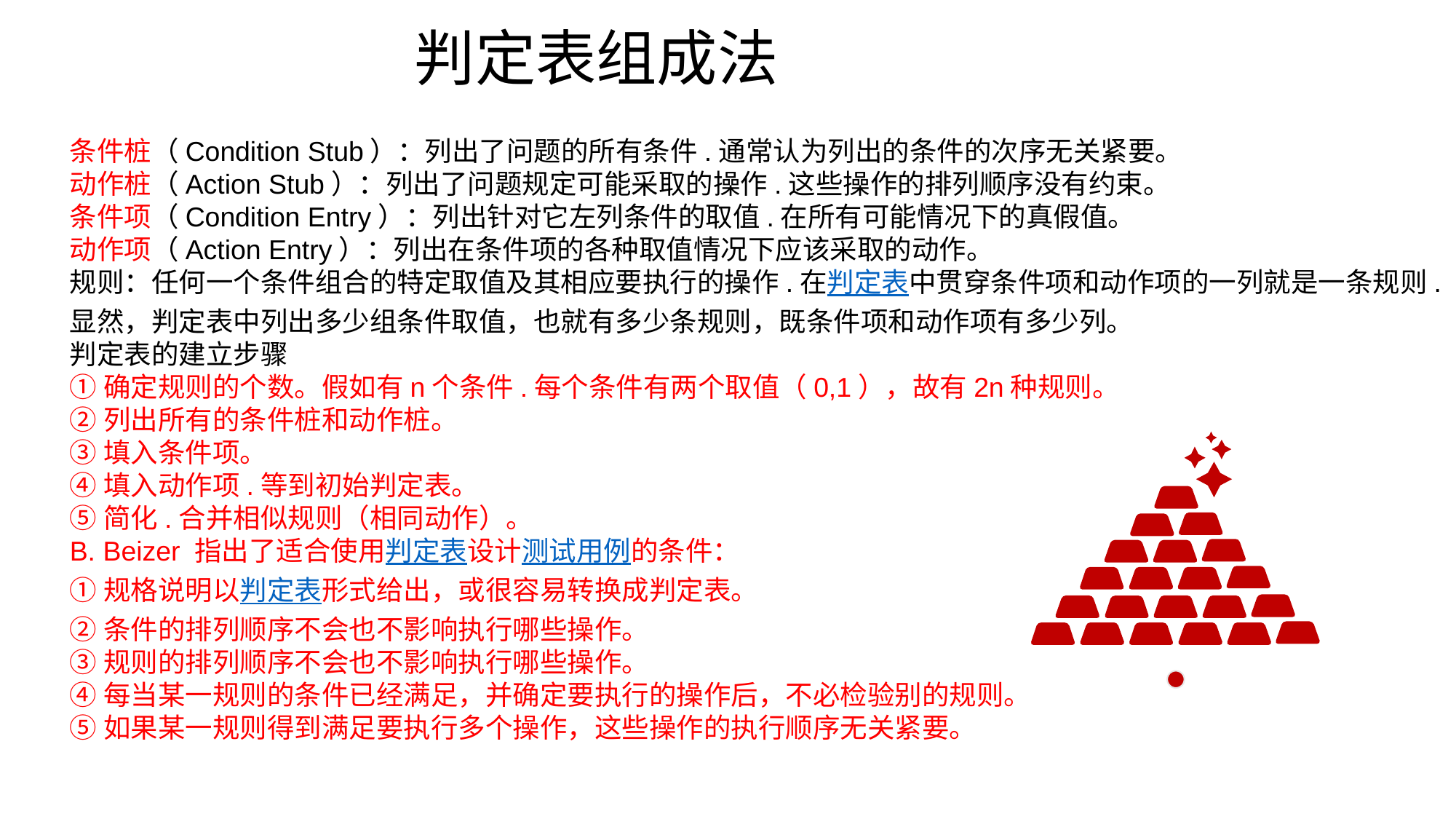

判定表组成法
条件桩（Condition Stub）：列出了问题的所有条件.通常认为列出的条件的次序无关紧要。
动作桩（Action Stub）：列出了问题规定可能采取的操作.这些操作的排列顺序没有约束。
条件项（Condition Entry）：列出针对它左列条件的取值.在所有可能情况下的真假值。
动作项（Action Entry）：列出在条件项的各种取值情况下应该采取的动作。
规则：任何一个条件组合的特定取值及其相应要执行的操作.在判定表中贯穿条件项和动作项的一列就是一条规则.显然，判定表中列出多少组条件取值，也就有多少条规则，既条件项和动作项有多少列。
判定表的建立步骤
①确定规则的个数。假如有n个条件.每个条件有两个取值（0,1），故有2n种规则。
②列出所有的条件桩和动作桩。
③填入条件项。
④填入动作项.等到初始判定表。
⑤简化.合并相似规则（相同动作）。
B. Beizer 指出了适合使用判定表设计测试用例的条件：
①规格说明以判定表形式给出，或很容易转换成判定表。
②条件的排列顺序不会也不影响执行哪些操作。
③规则的排列顺序不会也不影响执行哪些操作。
④每当某一规则的条件已经满足，并确定要执行的操作后，不必检验别的规则。
⑤如果某一规则得到满足要执行多个操作，这些操作的执行顺序无关紧要。